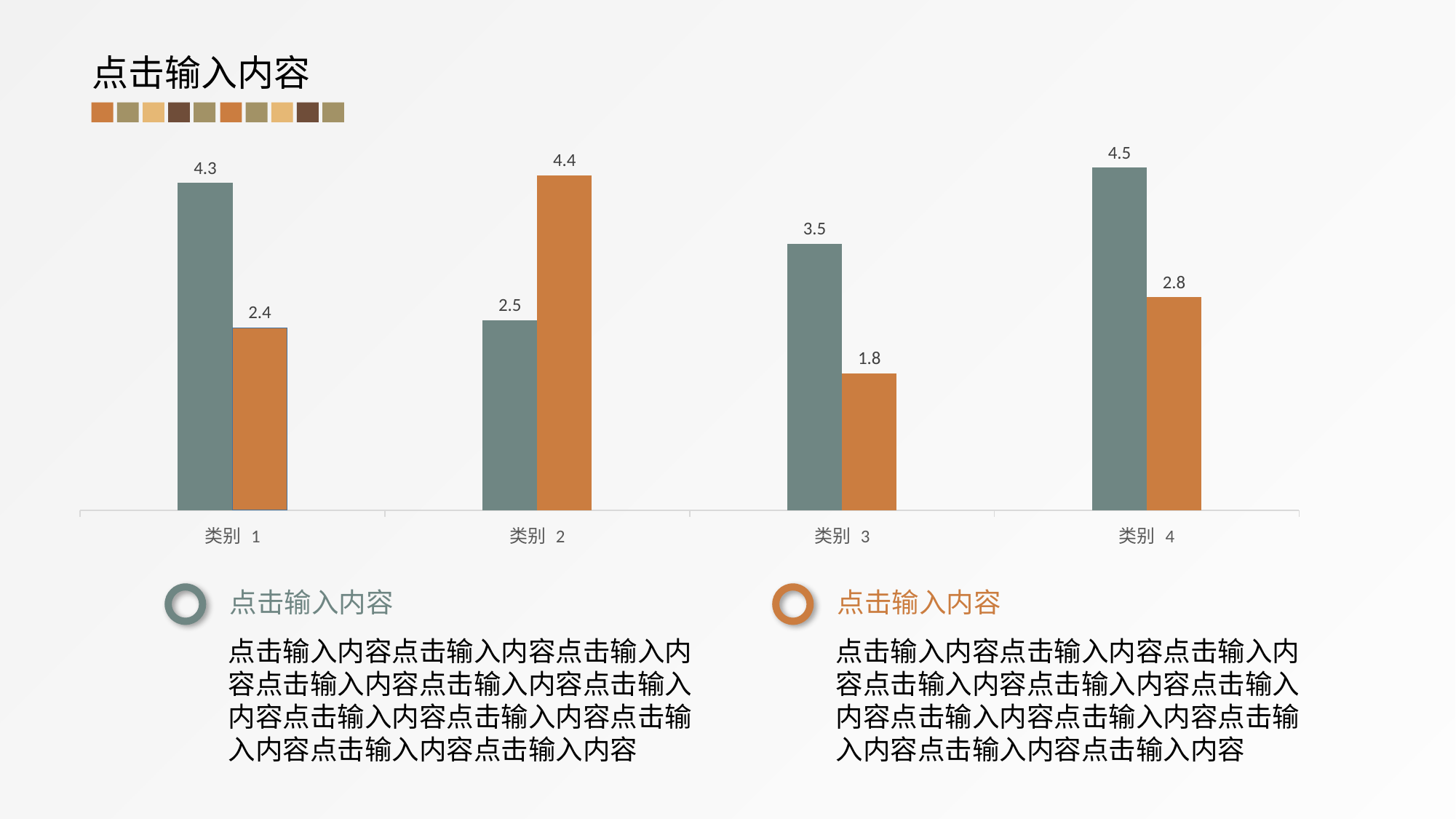

点击输入内容

### Chart

| Category | part 1 | 系列 2 |
|---|---|---|
| 类别 1 | 4.3 | 2.4 |
| 类别 2 | 2.5 | 4.4 |
| 类别 3 | 3.5 | 1.8 |
| 类别 4 | 4.5 | 2.8 |
点击输入内容

点击输入内容点击输入内容点击输入内容点击输入内容点击输入内容点击输入内容点击输入内容点击输入内容点击输入内容点击输入内容点击输入内容
点击输入内容

点击输入内容点击输入内容点击输入内容点击输入内容点击输入内容点击输入内容点击输入内容点击输入内容点击输入内容点击输入内容点击输入内容